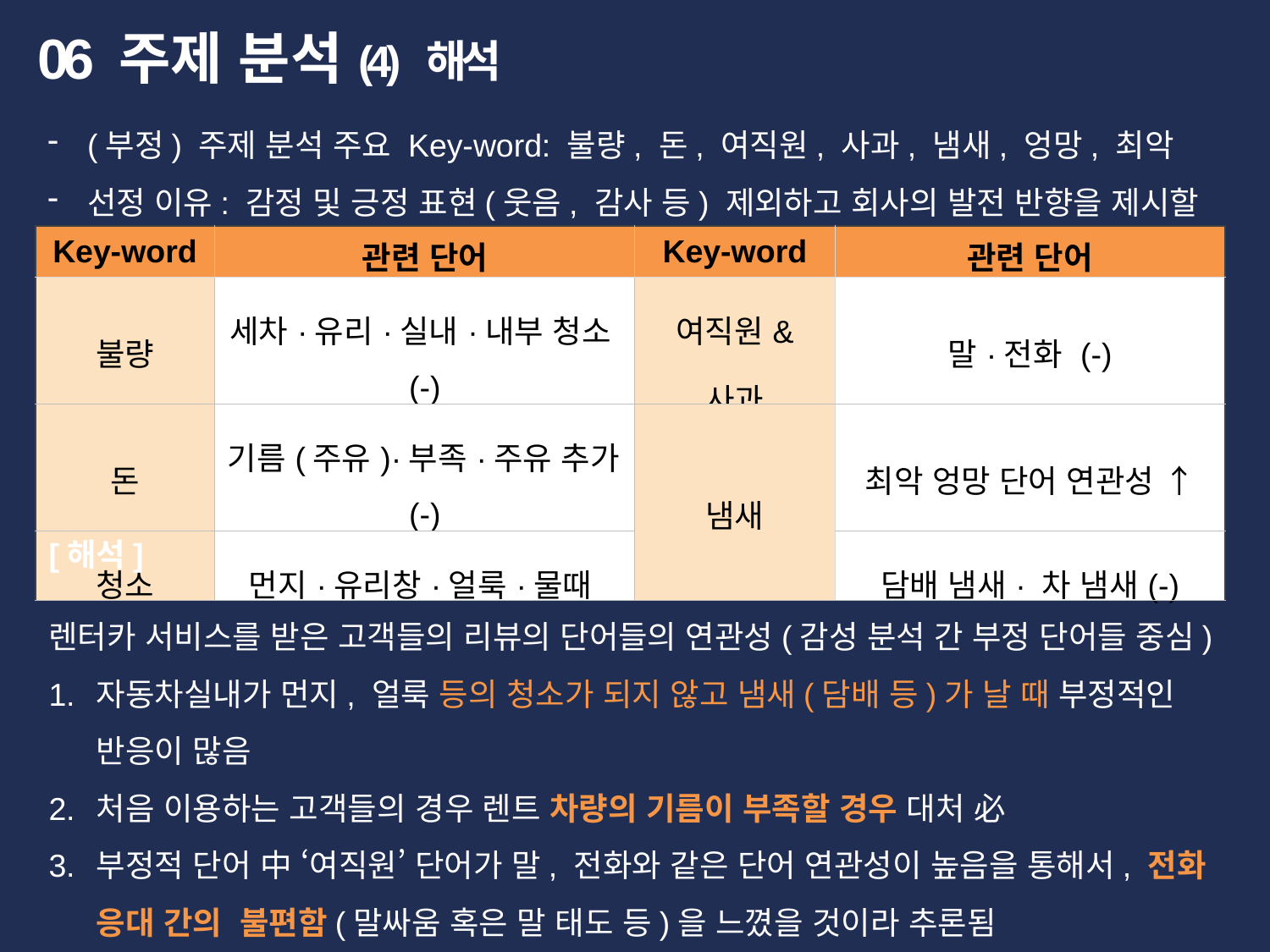

06
주제 분석
(4)  해석
(부정) 주제 분석 주요 Key-word: 불량, 돈, 여직원, 사과, 냄새, 엉망, 최악
선정 이유: 감정 및 긍정 표현(웃음, 감사 등) 제외하고 회사의 발전 반향을 제시할 만한 키워드

| Key-word | 관련 단어 | Key-word | 관련 단어 |
| --- | --- | --- | --- |
| 불량 | 세차·유리·실내·내부 청소(-) | 여직원& 사과 | 말·전화 (-) |
| 돈 | 기름(주유)·부족·주유 추가(-) | 냄새 | 최악 엉망 단어 연관성 ↑ |
| 청소 | 먼지·유리창·얼룩·물때 |  | 담배 냄새· 차 냄새(-) |
[해석]

렌터카 서비스를 받은 고객들의 리뷰의 단어들의 연관성(감성 분석 간 부정 단어들 중심)
자동차실내가 먼지, 얼룩 등의 청소가 되지 않고 냄새(담배 등)가 날 때 부정적인 반응이 많음
처음 이용하는 고객들의 경우 렌트 차량의 기름이 부족할 경우 대처 必
부정적 단어 中 ‘여직원’ 단어가 말, 전화와 같은 단어 연관성이 높음을 통해서, 전화 응대 간의  불편함(말싸움 혹은 말 태도 등)을 느꼈을 것이라 추론됨
 → 자동차 렌트 과정에서 차량 점검(주유 여부·냄새·청소 상태) 매뉴얼 확립 및 주기적 점검